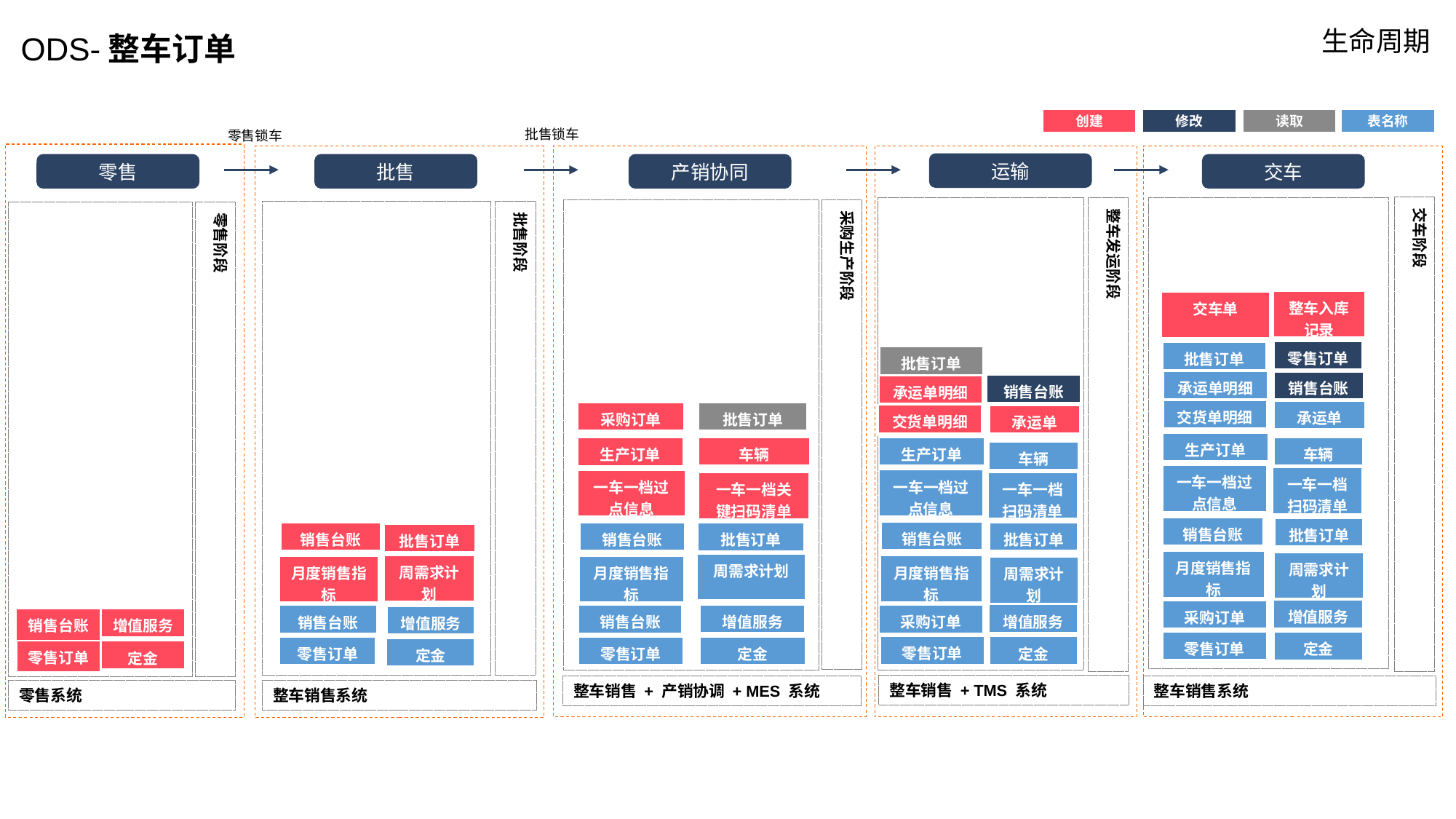

生命周期
ODS-整车订单
创建
修改
读取
表名称
批售锁车
零售锁车

运输
零售
批售
产销协同
交车
交车阶段

整车发运阶段

采购生产阶段

批售阶段

零售阶段
| 整车入库记录 |
| --- |
| 交车单 |
| --- |
| 零售订单 |
| --- |
| 批售订单 |
| --- |
| 批售订单 |
| --- |
| 承运单明细 |
| --- |
| 销售台账 |
| --- |
| 销售台账 |
| --- |
| 承运单明细 |
| --- |
| 交货单明细 |
| --- |
| 承运单 |
| --- |
| 批售订单 |
| --- |
| 采购订单 |
| --- |
| 交货单明细 |
| --- |
| 承运单 |
| --- |
| 生产订单 |
| --- |
| 车辆 |
| --- |
| 车辆 |
| --- |
| 生产订单 |
| --- |
| 生产订单 |
| --- |
| 车辆 |
| --- |
| 一车一档过点信息 |
| --- |
| 一车一档扫码清单 |
| --- |
| 一车一档过点信息 |
| --- |
| 一车一档过点信息 |
| --- |
| 一车一档扫码清单 |
| --- |
| 一车一档关键扫码清单 |
| --- |
| 销售台账 |
| --- |
| 批售订单 |
| --- |
| 销售台账 |
| --- |
| 销售台账 |
| --- |
| 销售台账 |
| --- |
| 批售订单 |
| --- |
| 批售订单 |
| --- |
| 批售订单 |
| --- |
| 月度销售指标 |
| --- |
| 周需求计划 |
| --- |
| 周需求计划 |
| --- |
| 周需求计划 |
| --- |
| 月度销售指标 |
| --- |
| 月度销售指标 |
| --- |
| 月度销售指标 |
| --- |
| 周需求计划 |
| --- |
| 增值服务 |
| --- |
| 采购订单 |
| --- |
| 增值服务 |
| --- |
| 增值服务 |
| --- |
| 采购订单 |
| --- |
| 销售台账 |
| --- |
| 销售台账 |
| --- |
| 增值服务 |
| --- |
| 销售台账 |
| --- |
| 增值服务 |
| --- |
| 零售订单 |
| --- |
| 定金 |
| --- |
| 零售订单 |
| --- |
| 定金 |
| --- |
| 零售订单 |
| --- |
| 零售订单 |
| --- |
| 定金 |
| --- |
| 定金 |
| --- |
| 零售订单 |
| --- |
| 定金 |
| --- |
整车销售 + TMS 系统
整车销售 + 产销协调 + MES 系统
整车销售系统
整车销售系统
零售系统